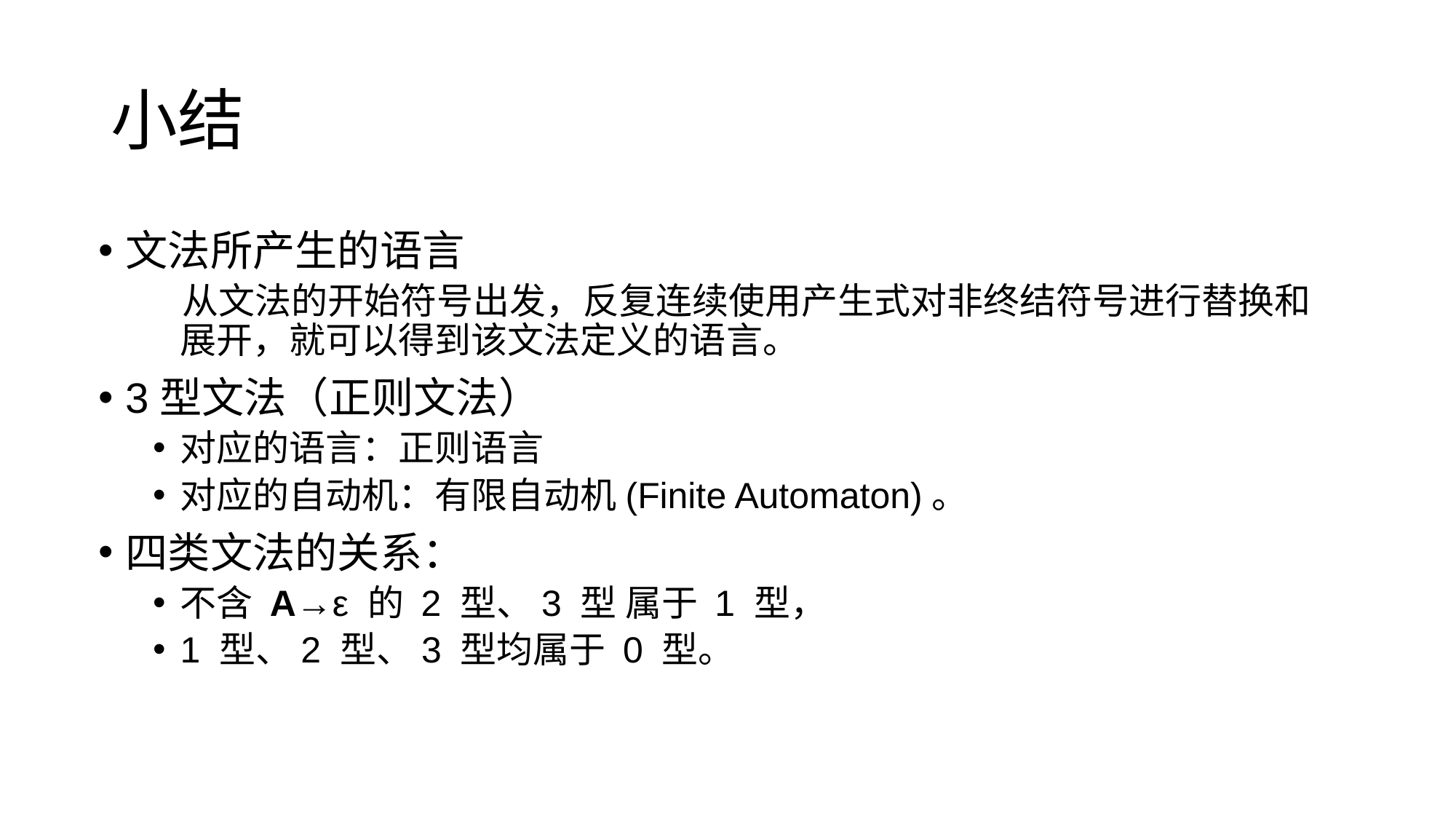

# 小结

文法所产生的语言
从文法的开始符号出发，反复连续使用产生式对非终结符号进行替换和展开，就可以得到该文法定义的语言。
3型文法（正则文法）
对应的语言：正则语言
对应的自动机：有限自动机(Finite Automaton)。
四类文法的关系：
不含 A→ε 的 2 型、3 型 属于 1 型，
1 型、2 型、3 型均属于 0 型。